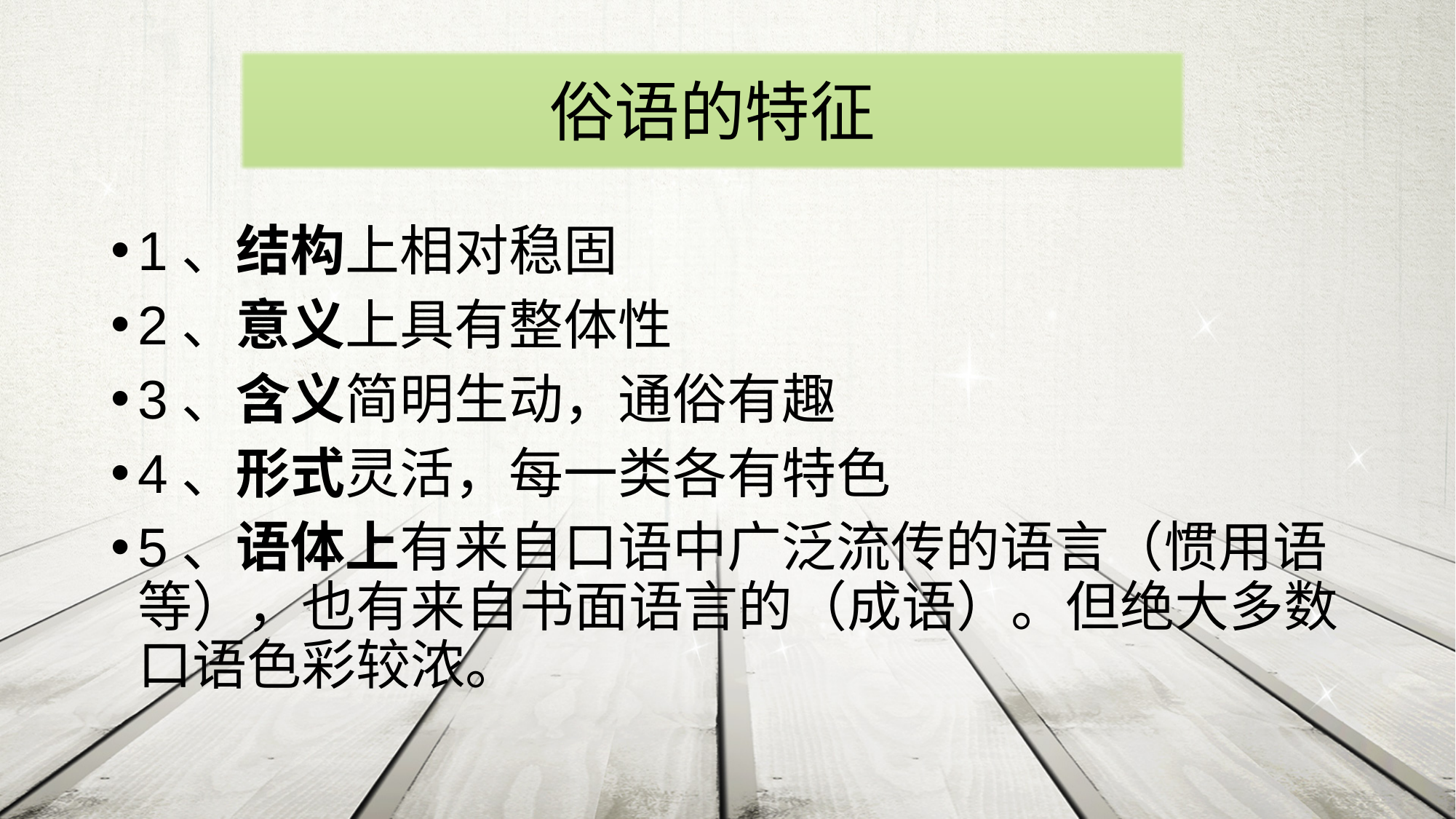

# 一、
俗语的特征
1、结构上相对稳固
2、意义上具有整体性
3、含义简明生动，通俗有趣
4、形式灵活，每一类各有特色
5、语体上有来自口语中广泛流传的语言（惯用语等），也有来自书面语言的（成语）。但绝大多数口语色彩较浓。